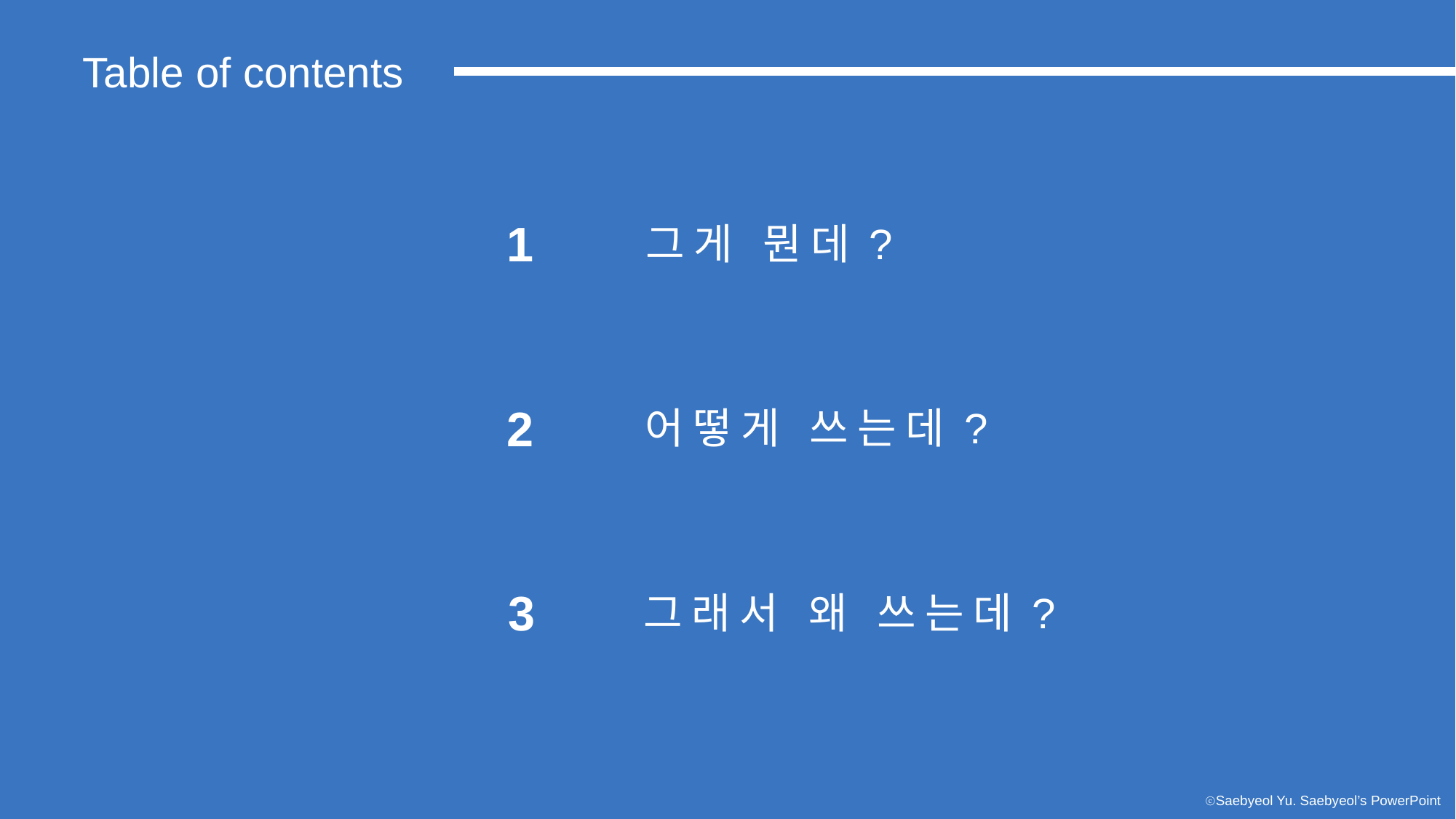

Table of contents
1
그게 뭔데?
2
어떻게 쓰는데?
3
그래서 왜 쓰는데?